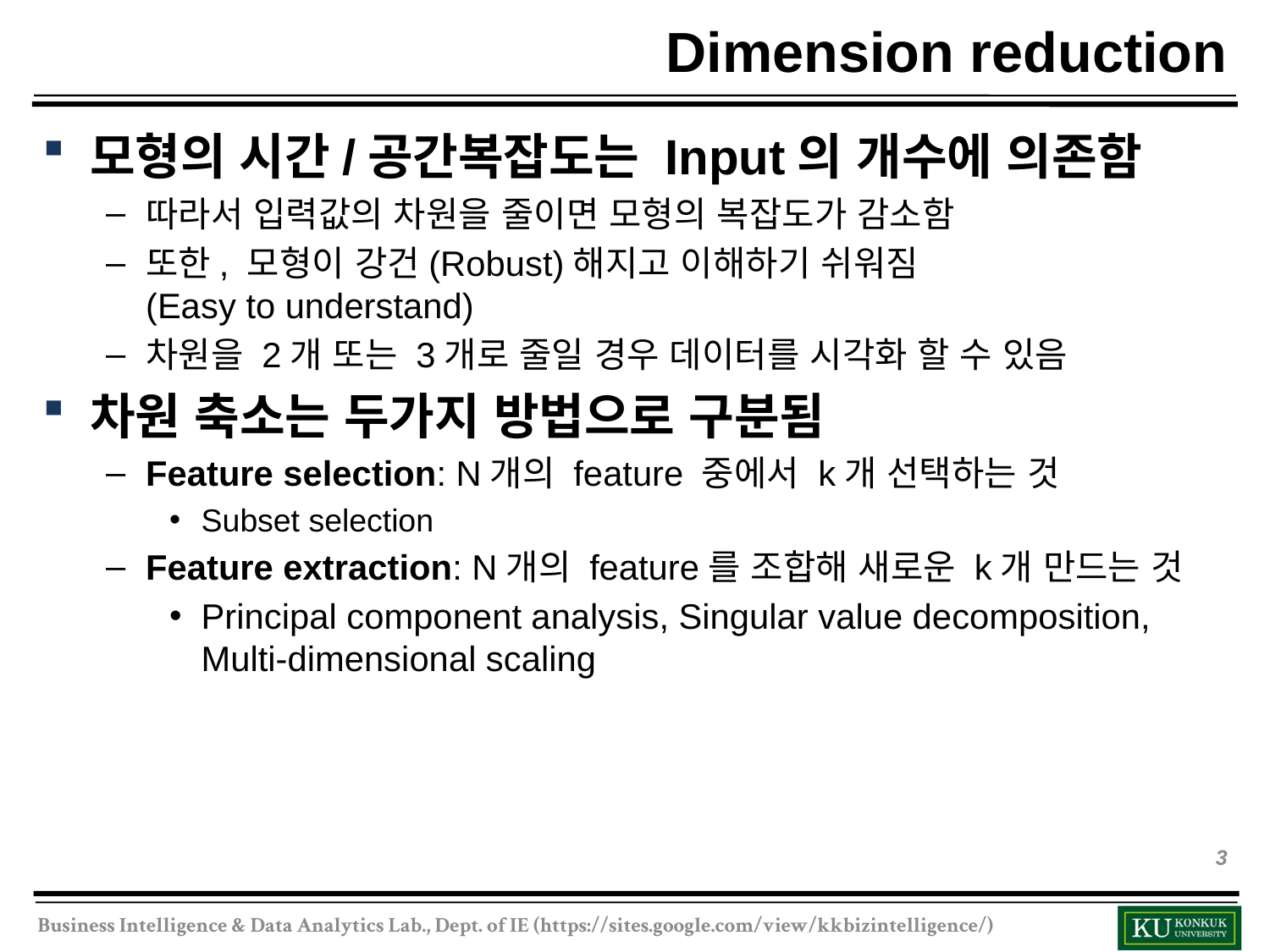

# Dimension reduction
모형의 시간/공간복잡도는 Input의 개수에 의존함
따라서 입력값의 차원을 줄이면 모형의 복잡도가 감소함
또한, 모형이 강건(Robust)해지고 이해하기 쉬워짐
(Easy to understand)
차원을 2개 또는 3개로 줄일 경우 데이터를 시각화 할 수 있음
차원 축소는 두가지 방법으로 구분됨
Feature selection: N개의 feature 중에서 k개 선택하는 것
Subset selection
Feature extraction: N개의 feature를 조합해 새로운 k개 만드는 것
Principal component analysis, Singular value decomposition, Multi-dimensional scaling
3
Business Intelligence & Data Analytics Lab., Dept. of IE (https://sites.google.com/view/kkbizintelligence/)